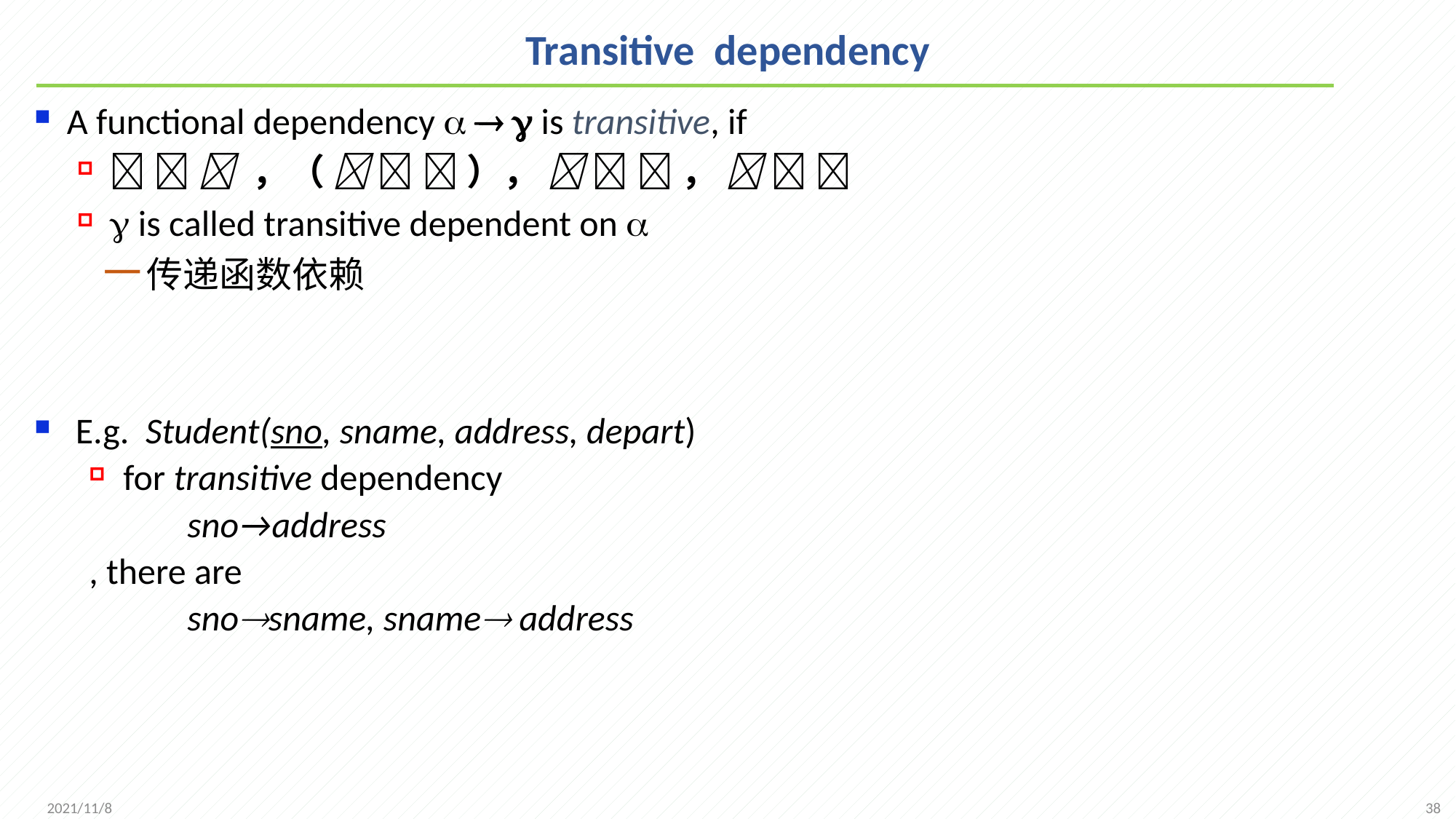

# Transitive  dependency
A functional dependency α → γ is transitive, if
α → β ，（ β ⊆ α ）， β → α ， β → γ
γ is called transitive dependent on α
传递函数依赖

E.g.  Student(sno, sname, address, depart)
for transitive dependency
            sno→address
, there are
            sno→sname, sname→ address

38
2021/11/8